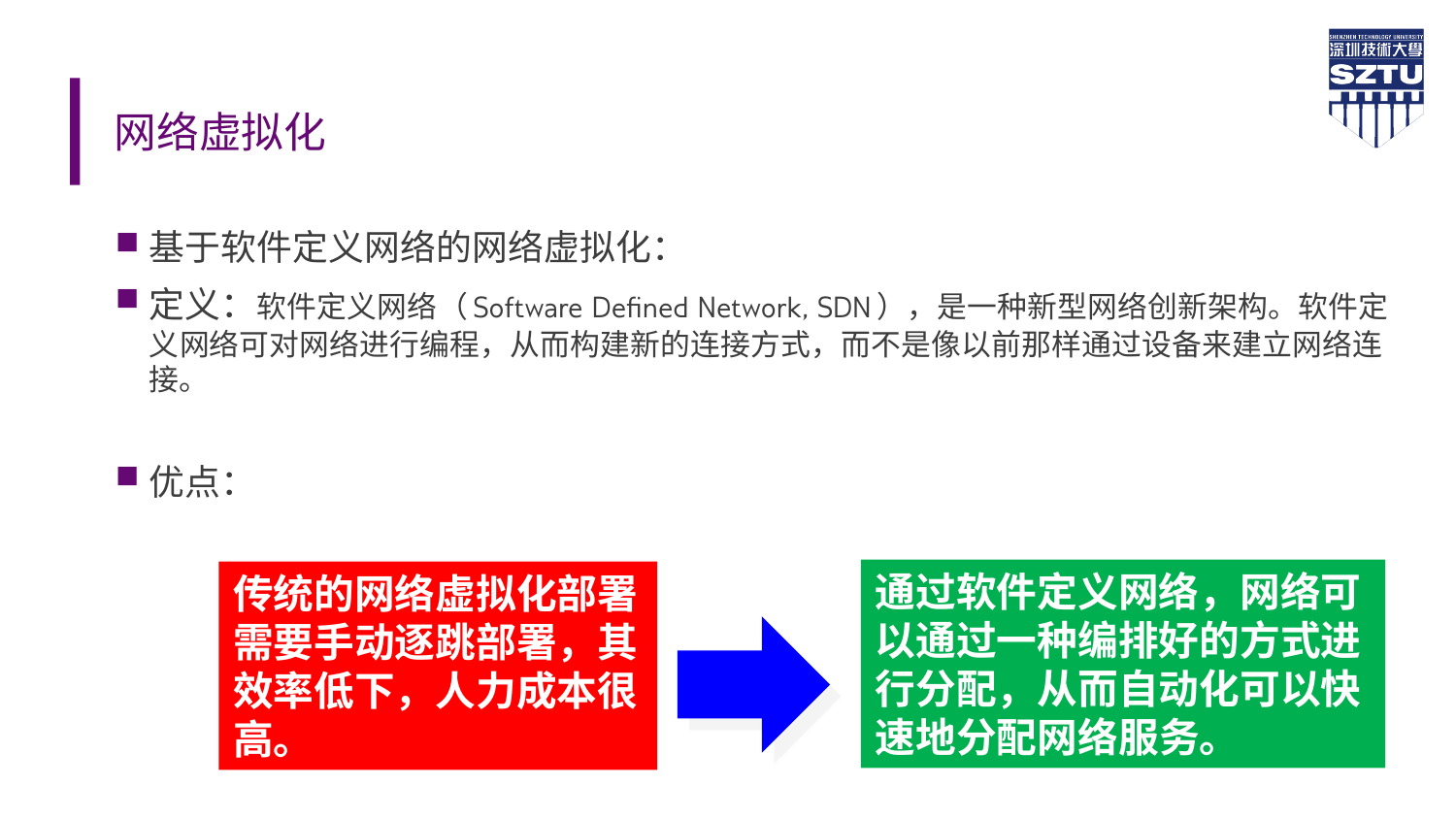

# 网络虚拟化
基于软件定义网络的网络虚拟化：
定义：软件定义网络（Software Defined Network, SDN），是一种新型网络创新架构。软件定义网络可对网络进行编程，从而构建新的连接方式，而不是像以前那样通过设备来建立网络连接。

优点：

通过软件定义网络，网络可以通过一种编排好的方式进行分配，从而自动化可以快速地分配网络服务。
传统的网络虚拟化部署需要手动逐跳部署，其效率低下，人力成本很高。